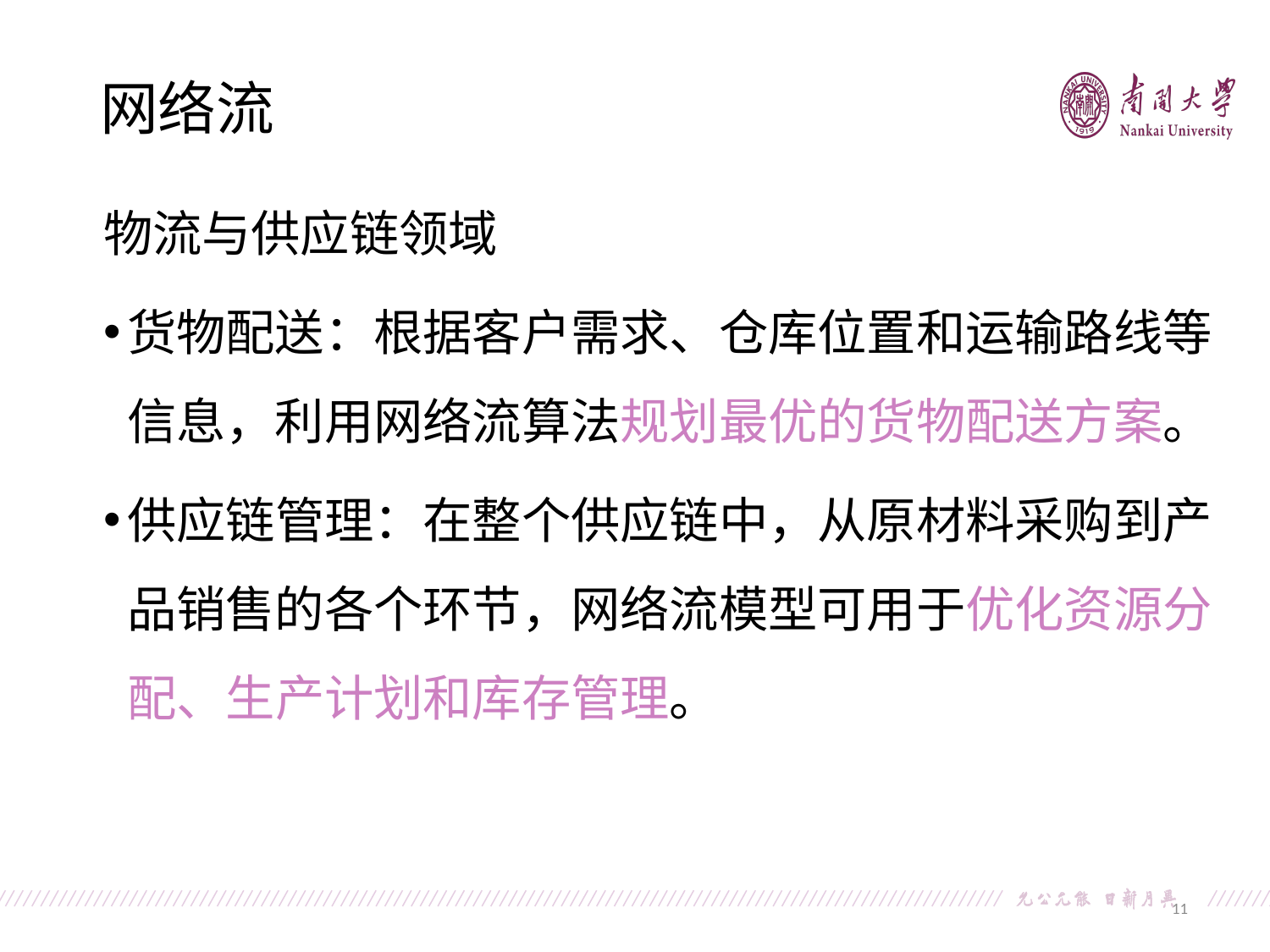

网络流
物流与供应链领域
货物配送：根据客户需求、仓库位置和运输路线等信息，利用网络流算法规划最优的货物配送方案。
供应链管理：在整个供应链中，从原材料采购到产品销售的各个环节，网络流模型可用于优化资源分配、生产计划和库存管理。
11